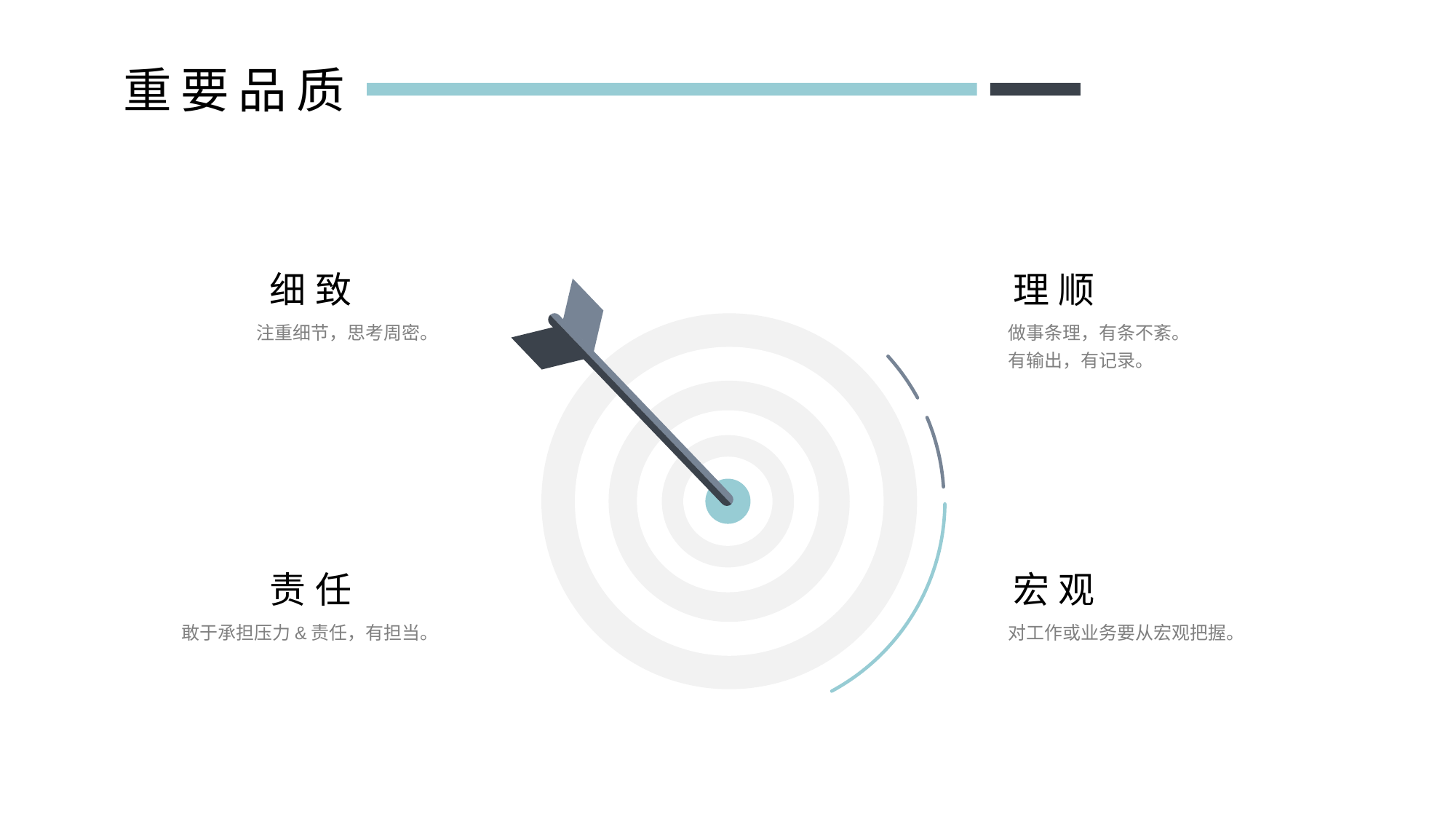

重要品质

细致
注重细节，思考周密。
理顺
做事条理，有条不紊。
有输出，有记录。

责任
敢于承担压力&责任，有担当。
宏观
对工作或业务要从宏观把握。